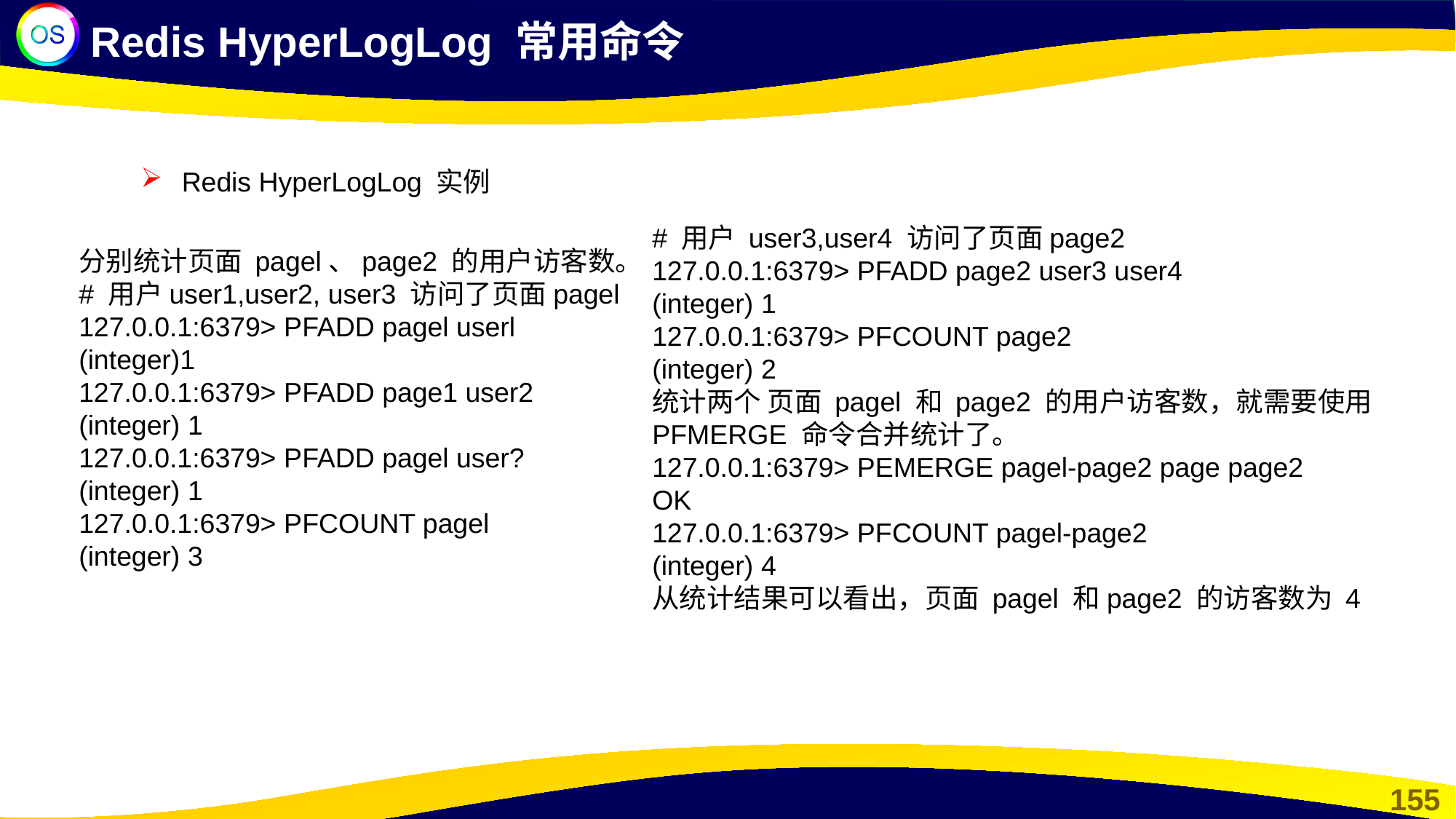

Redis HyperLogLog 常用命令
Redis HyperLogLog 实例
# 用户 user3,user4 访问了页面page2
127.0.0.1:6379> PFADD page2 user3 user4
(integer) 1
127.0.0.1:6379> PFCOUNT page2
(integer) 2
统计两个 页面 pagel 和 page2 的用户访客数，就需要使用 PFMERGE 命令合并统计了。
127.0.0.1:6379> PEMERGE pagel-page2 page page2
OK
127.0.0.1:6379> PFCOUNT pagel-page2
(integer) 4
从统计结果可以看出，页面 pagel 和page2 的访客数为 4

分别统计页面 pagel、page2 的用户访客数。
# 用户user1,user2, user3 访问了页面pagel
127.0.0.1:6379> PFADD pagel userl
(integer)1
127.0.0.1:6379> PFADD page1 user2
(integer) 1
127.0.0.1:6379> PFADD pagel user?
(integer) 1
127.0.0.1:6379> PFCOUNT pagel
(integer) 3